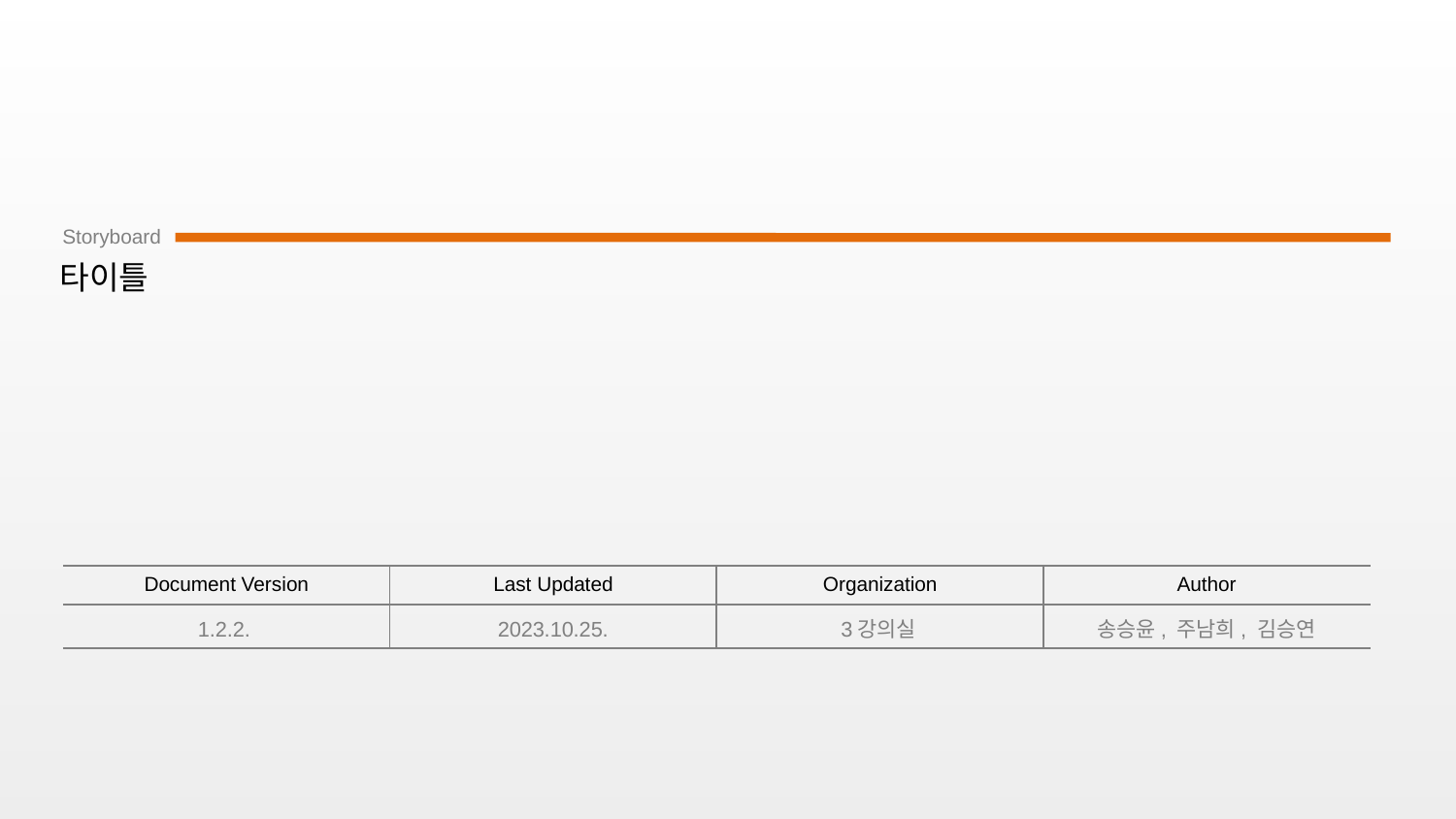

# 타이틀
1.2.2.
2023.10.25.
3강의실
송승윤, 주남희, 김승연